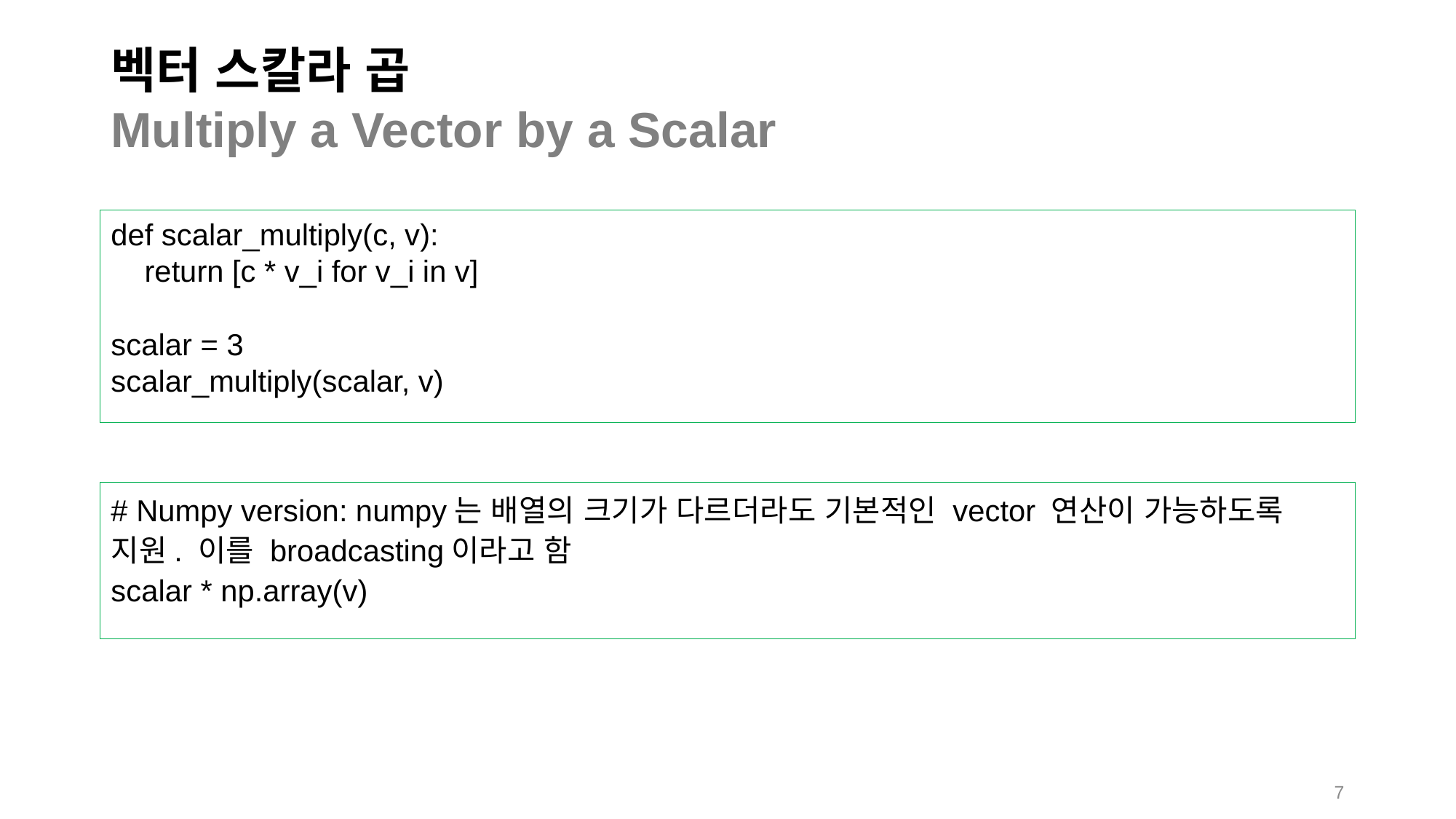

# 벡터 스칼라 곱 Multiply a Vector by a Scalar
def scalar_multiply(c, v):
    return [c * v_i for v_i in v]

scalar = 3
scalar_multiply(scalar, v)
# Numpy version: numpy는 배열의 크기가 다르더라도 기본적인 vector 연산이 가능하도록 지원. 이를 broadcasting이라고 함
scalar * np.array(v)
7